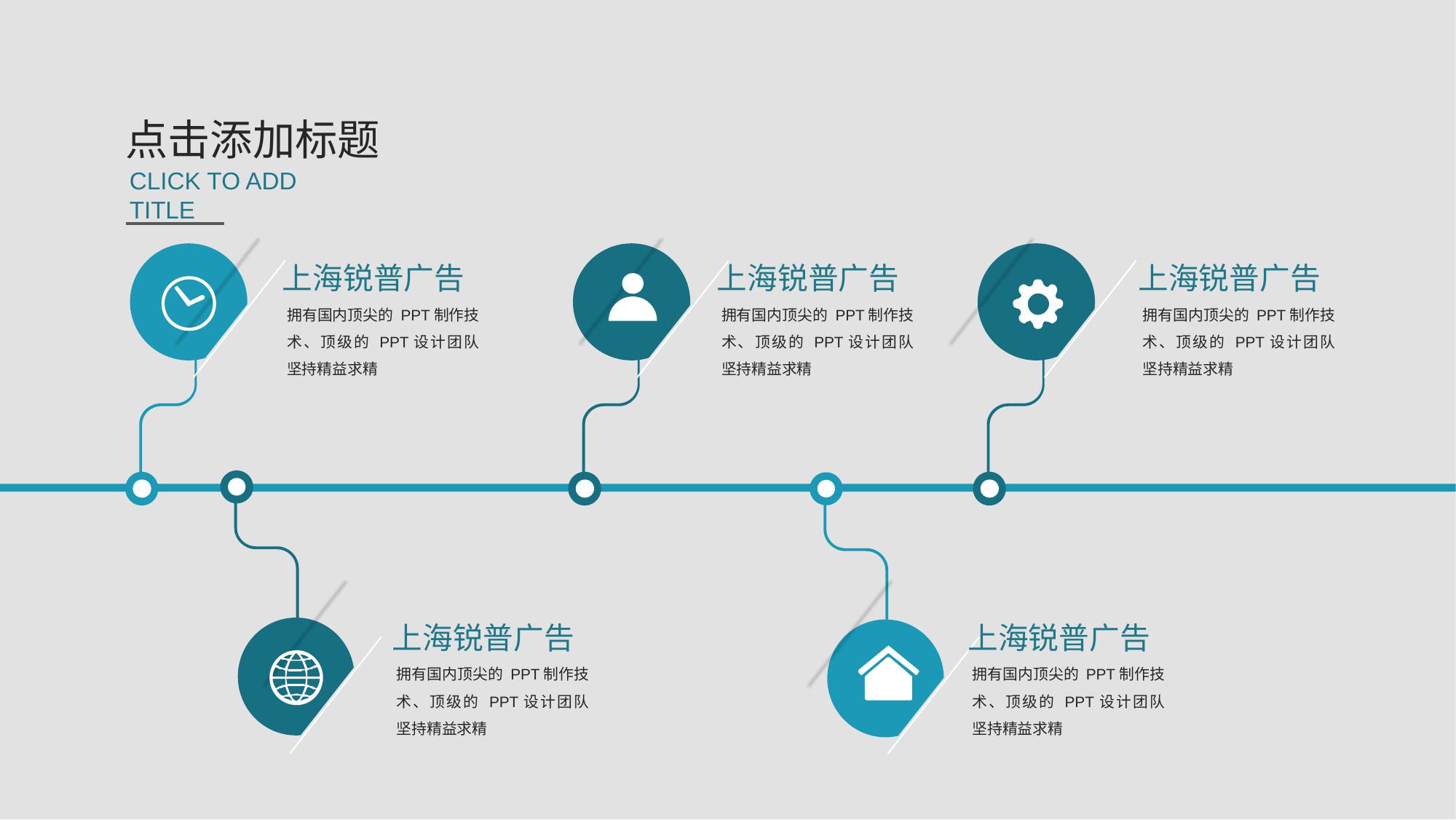

点击添加标题
CLICK TO ADD TITLE

上海锐普广告
拥有国内顶尖的 PPT制作技术、顶级的 PPT设计团队 坚持精益求精
上海锐普广告
拥有国内顶尖的 PPT制作技术、顶级的 PPT设计团队 坚持精益求精
上海锐普广告
拥有国内顶尖的 PPT制作技术、顶级的 PPT设计团队 坚持精益求精

上海锐普广告
拥有国内顶尖的 PPT制作技术、顶级的 PPT设计团队 坚持精益求精
上海锐普广告
拥有国内顶尖的 PPT制作技术、顶级的 PPT设计团队 坚持精益求精